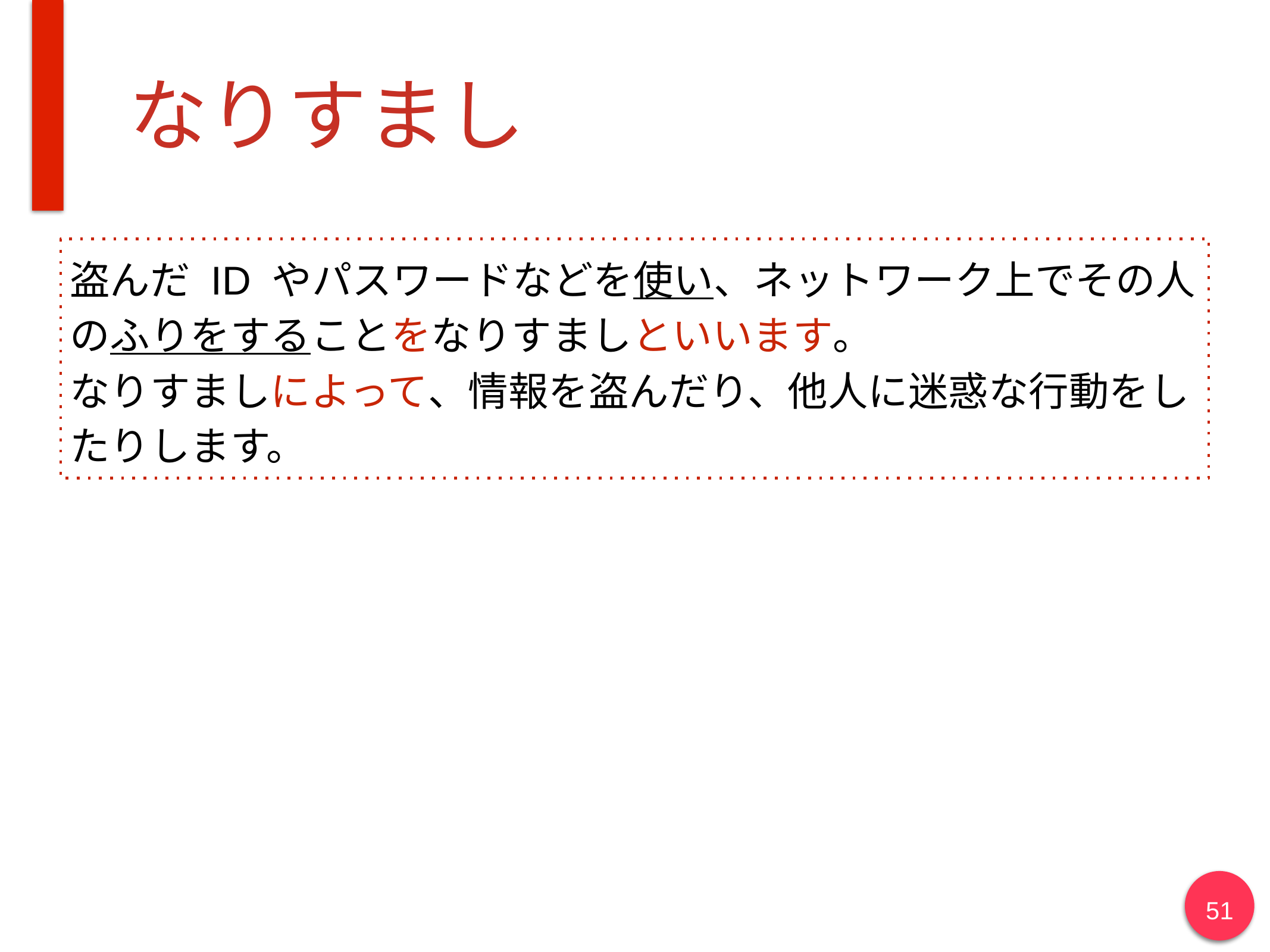

# なりすまし
盗んだ ID やパスワードなどを使い、ネットワーク上でその人のふりをすることをなりすましといいます。
なりすましによって、情報を盗んだり、他人に迷惑な行動をしたりします。

51